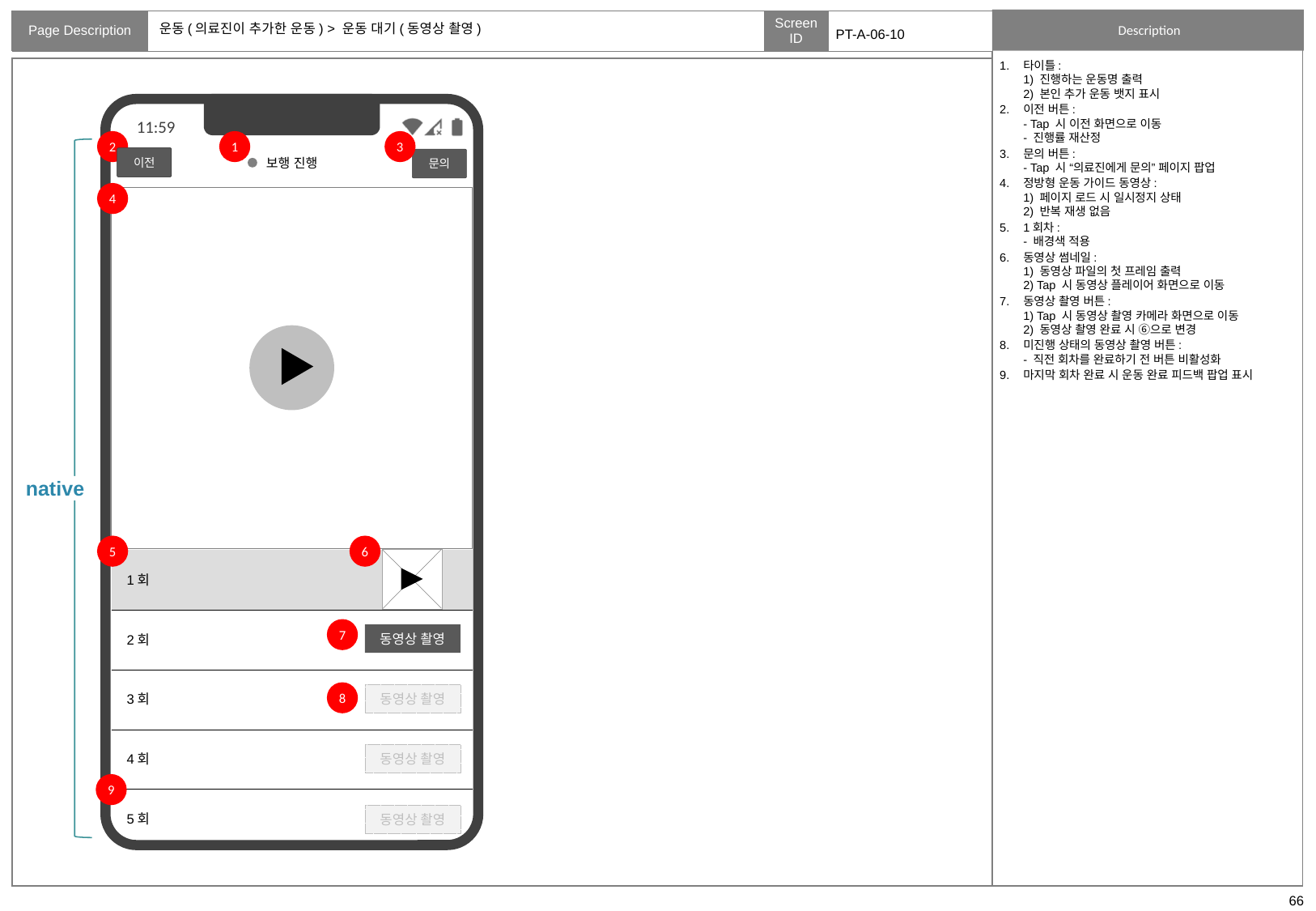

# 운동(의료진이 추가한 운동) > 운동 대기(동영상 촬영)
PT-A-06-10
타이틀:
1) 진행하는 운동명 출력
2) 본인 추가 운동 뱃지 표시
이전 버튼:
- Tap 시 이전 화면으로 이동
- 진행률 재산정
문의 버튼:
- Tap 시 “의료진에게 문의” 페이지 팝업
정방형 운동 가이드 동영상:
1) 페이지 로드 시 일시정지 상태
2) 반복 재생 없음
1회차:
- 배경색 적용
동영상 썸네일:
1) 동영상 파일의 첫 프레임 출력
2) Tap 시 동영상 플레이어 화면으로 이동
동영상 촬영 버튼:
1) Tap 시 동영상 촬영 카메라 화면으로 이동
2) 동영상 촬영 완료 시 ⑥으로 변경
미진행 상태의 동영상 촬영 버튼:
- 직전 회차를 완료하기 전 버튼 비활성화
마지막 회차 완료 시 운동 완료 피드백 팝업 표시

2

1

3

native

이전
보행 진행

문의

4

5

6

| 1회 |  |
| --- | --- |
| 2회 |  |
| 3회 |  |
| 4회 |  |
| 5회 |  |

7

동영상 촬영

8

동영상 촬영

동영상 촬영

9

동영상 촬영